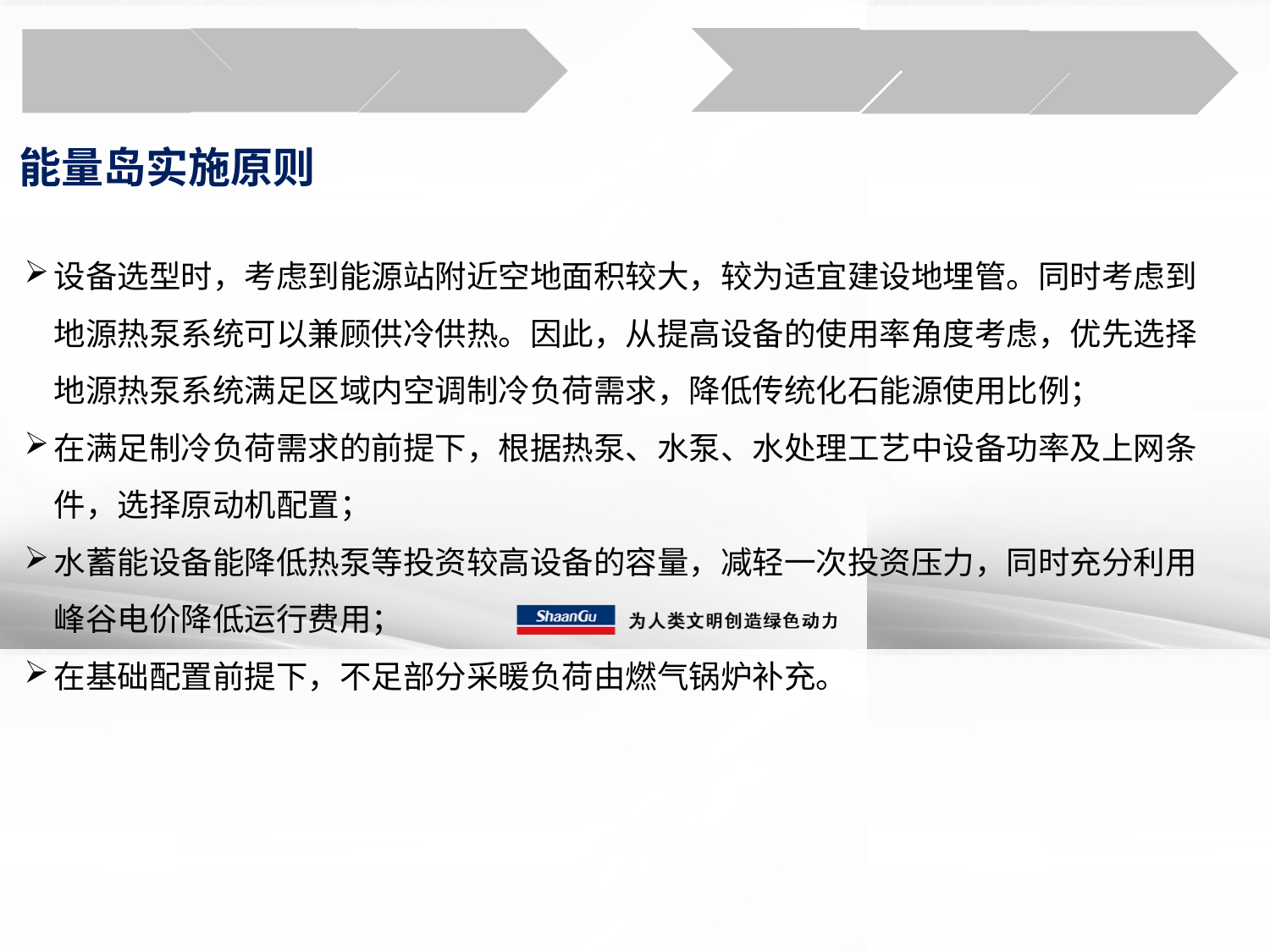

能量岛实施原则
设备选型时，考虑到能源站附近空地面积较大，较为适宜建设地埋管。同时考虑到地源热泵系统可以兼顾供冷供热。因此，从提高设备的使用率角度考虑，优先选择地源热泵系统满足区域内空调制冷负荷需求，降低传统化石能源使用比例；
在满足制冷负荷需求的前提下，根据热泵、水泵、水处理工艺中设备功率及上网条件，选择原动机配置；
水蓄能设备能降低热泵等投资较高设备的容量，减轻一次投资压力，同时充分利用峰谷电价降低运行费用；
在基础配置前提下，不足部分采暖负荷由燃气锅炉补充。